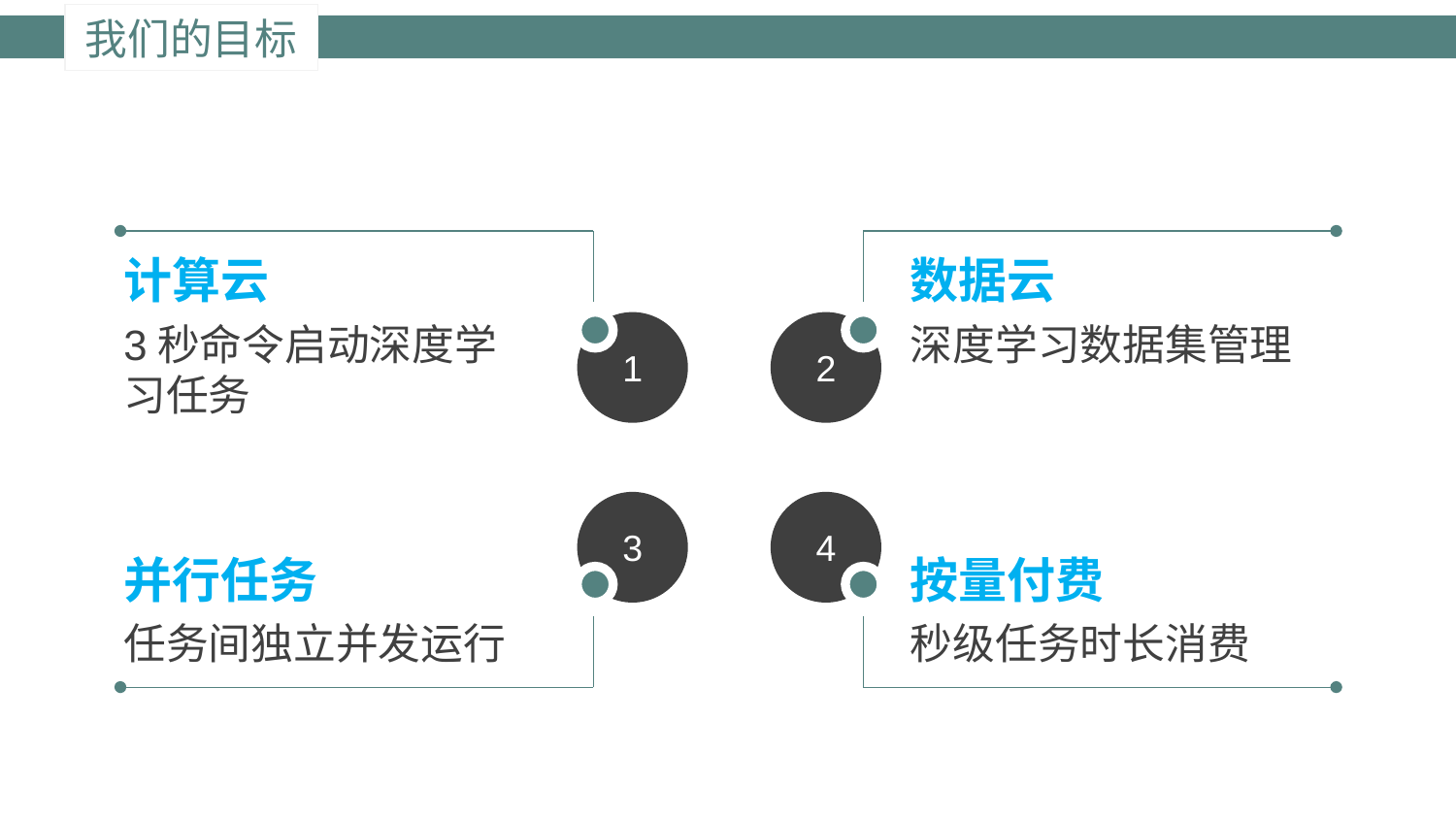

# 我们的目标
计算云
3秒命令启动深度学习任务
数据云
深度学习数据集管理
1

2

3
4
并行任务
任务间独立并发运行
按量付费
秒级任务时长消费